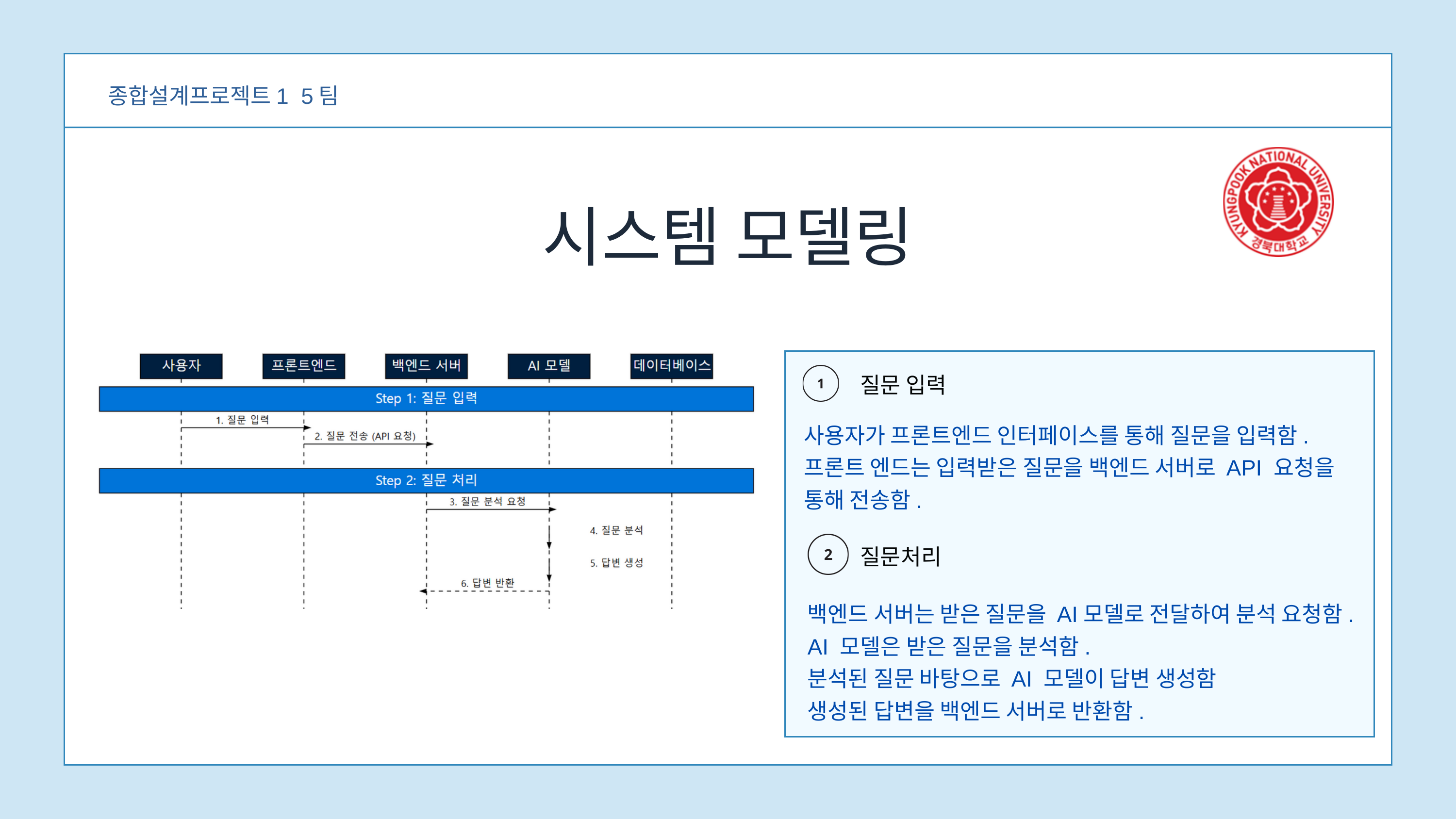

종합설계프로젝트1  5팀

시스템 모델링

질문 입력
사용자가 프론트엔드 인터페이스를 통해 질문을 입력함.
프론트 엔드는 입력받은 질문을 백엔드 서버로 API 요청을 통해 전송함.

질문처리
백엔드 서버는 받은 질문을 AI모델로 전달하여 분석 요청함.
AI 모델은 받은 질문을 분석함.
분석된 질문 바탕으로 AI 모델이 답변 생성함
생성된 답변을 백엔드 서버로 반환함.